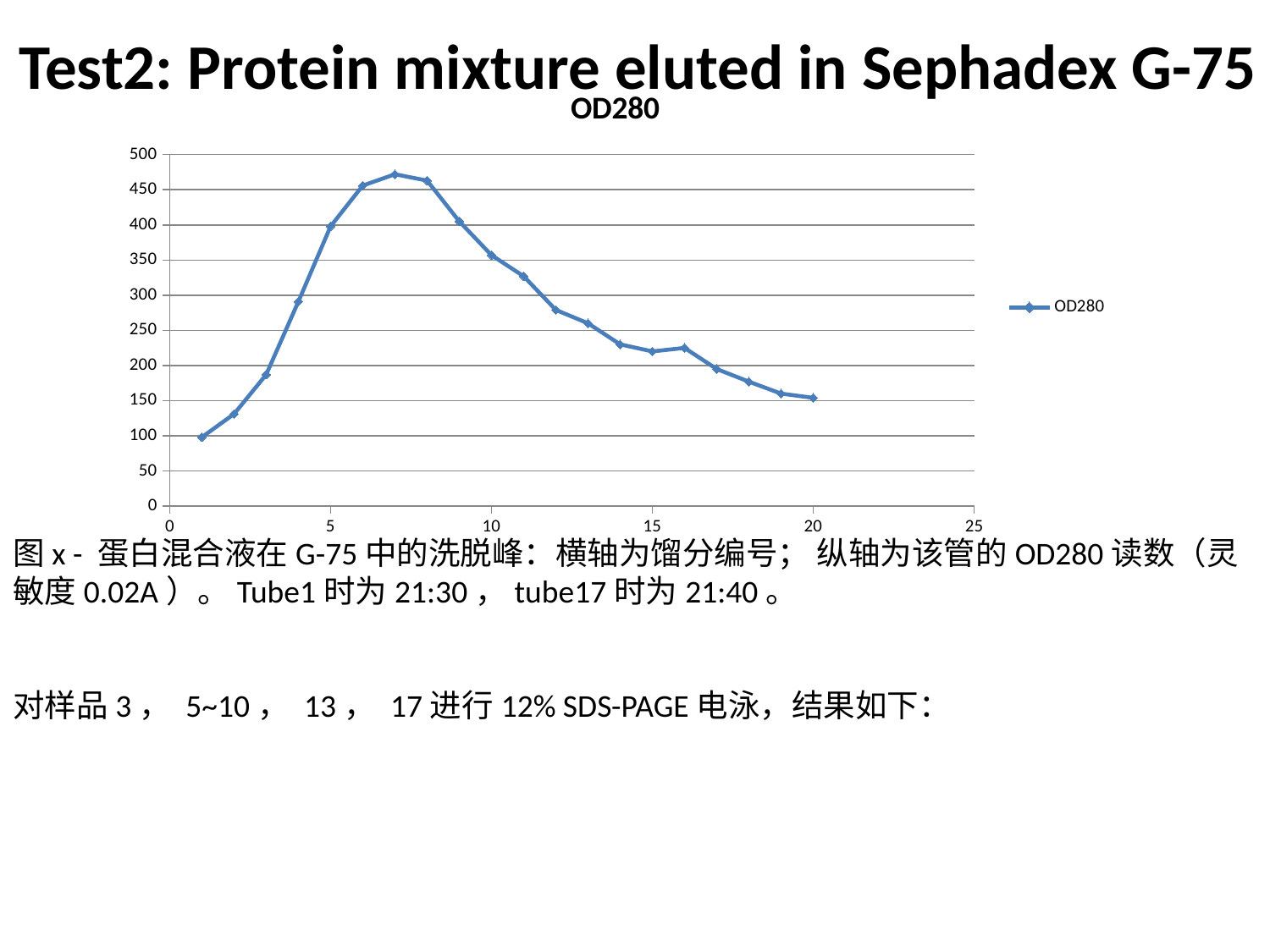

Test2: Protein mixture eluted in Sephadex G-75

### Chart:

| Category | OD280 |
|---|---|
图x - 蛋白混合液在G-75中的洗脱峰：横轴为馏分编号； 纵轴为该管的OD280读数（灵敏度0.02A）。Tube1时为21:30，tube17时为21:40。

对样品3， 5~10， 13， 17进行12% SDS-PAGE电泳，结果如下：